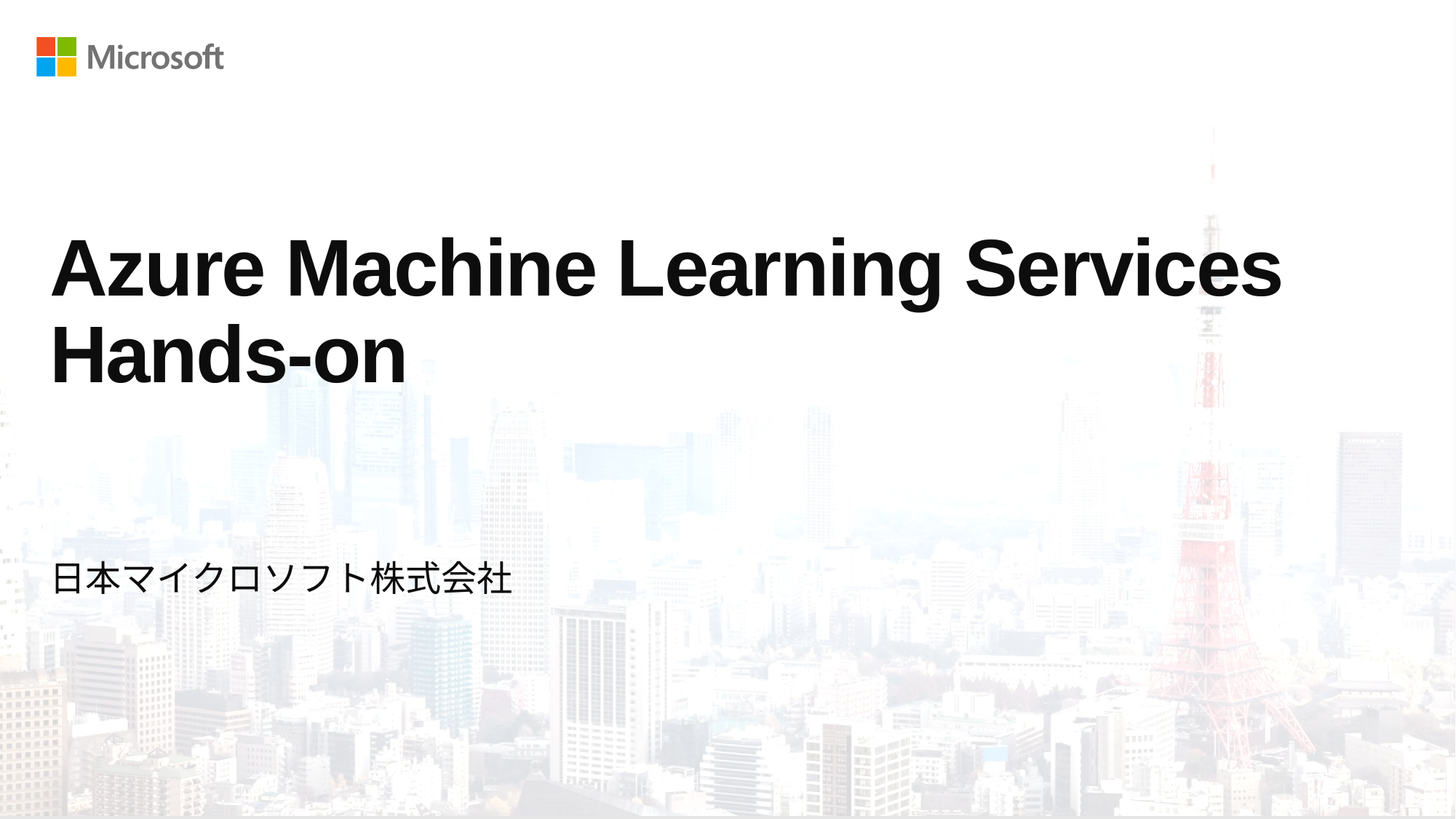

# Azure Machine Learning Services Hands-on
日本マイクロソフト株式会社